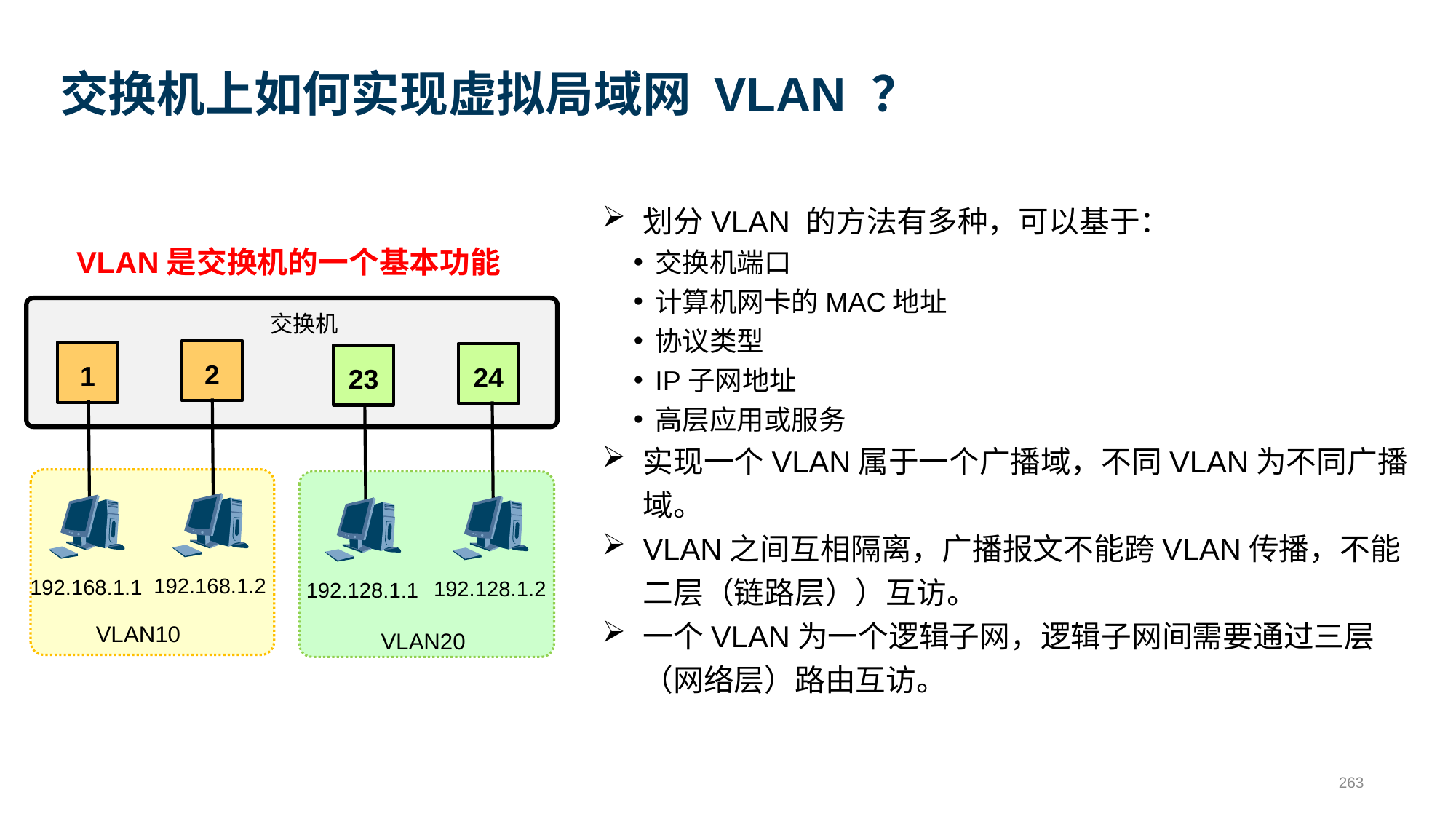

交换机上如何实现虚拟局域网 VLAN ？
划分VLAN 的方法有多种，可以基于：
交换机端口
计算机网卡的MAC地址
协议类型
IP子网地址
高层应用或服务
实现一个VLAN属于一个广播域，不同VLAN为不同广播域。
VLAN之间互相隔离，广播报文不能跨VLAN传播，不能二层（链路层））互访。
一个VLAN为一个逻辑子网，逻辑子网间需要通过三层（网络层）路由互访。
VLAN是交换机的一个基本功能

交换机
2
1
24
23

192.168.1.2
192.168.1.1
192.128.1.2
192.128.1.1
VLAN10
VLAN20
263